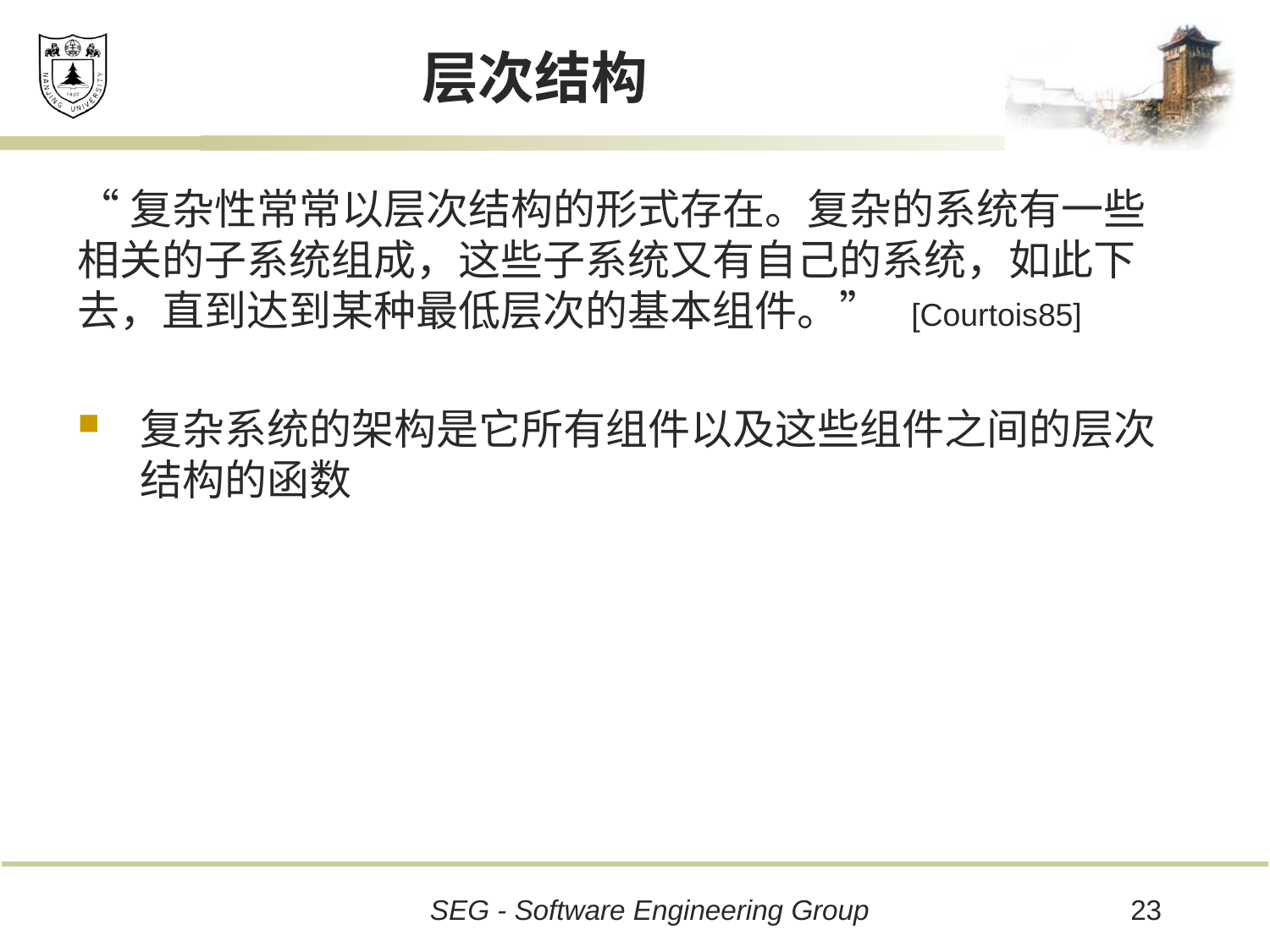

# 层次结构
“复杂性常常以层次结构的形式存在。复杂的系统有一些相关的子系统组成，这些子系统又有自己的系统，如此下去，直到达到某种最低层次的基本组件。”  [Courtois85]

复杂系统的架构是它所有组件以及这些组件之间的层次结构的函数
23
SEG - Software Engineering Group